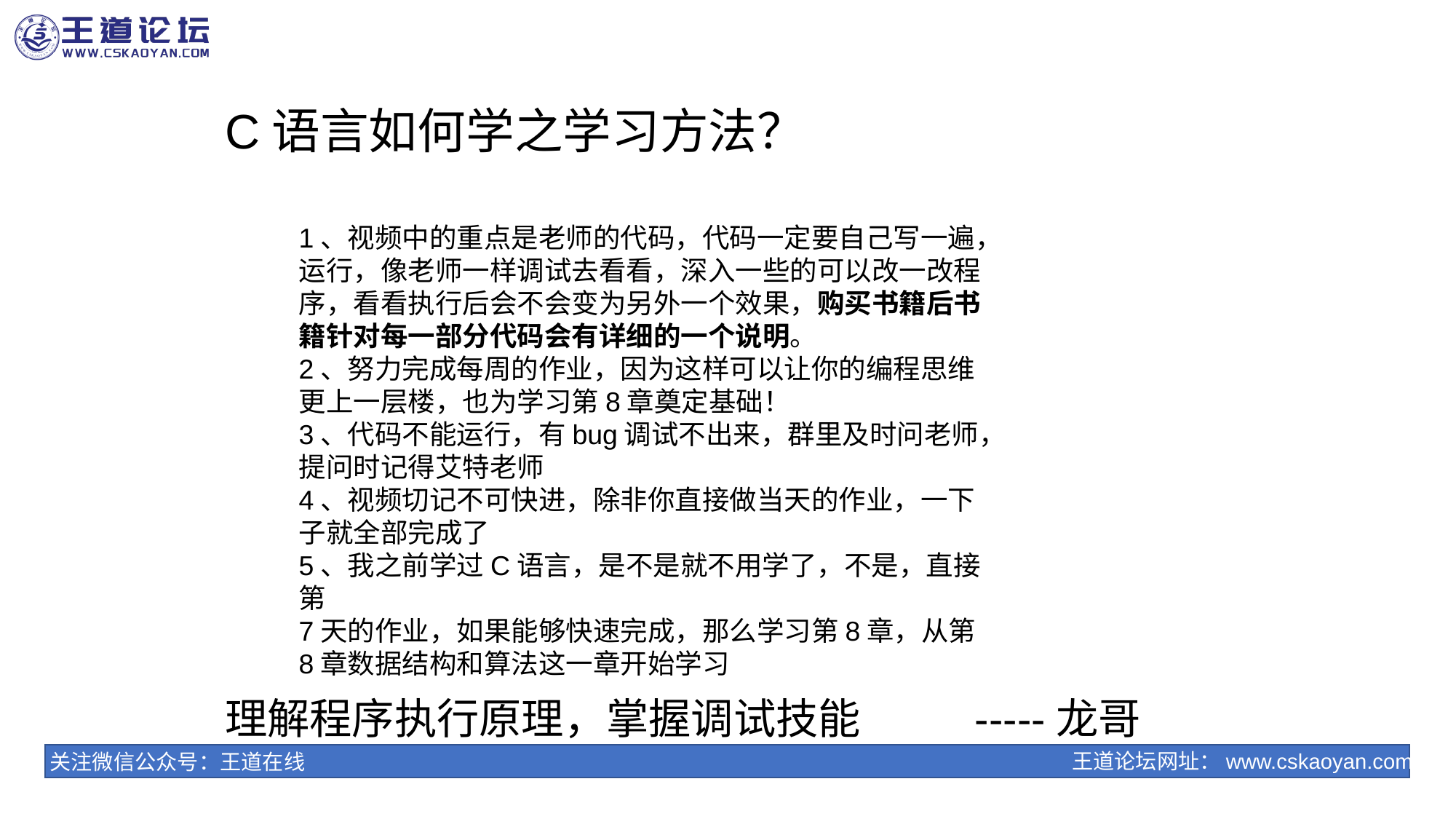

C语言如何学之学习方法？
1、视频中的重点是老师的代码，代码一定要自己写一遍，运行，像老师一样调试去看看，深入一些的可以改一改程序，看看执行后会不会变为另外一个效果，购买书籍后书籍针对每一部分代码会有详细的一个说明。
2、努力完成每周的作业，因为这样可以让你的编程思维更上一层楼，也为学习第8章奠定基础！
3、代码不能运行，有bug调试不出来，群里及时问老师，提问时记得艾特老师
4、视频切记不可快进，除非你直接做当天的作业，一下子就全部完成了
5、我之前学过C语言，是不是就不用学了，不是，直接第
7天的作业，如果能够快速完成，那么学习第8章，从第8章数据结构和算法这一章开始学习
理解程序执行原理，掌握调试技能           -----龙哥
王道论坛网址：www.cskaoyan.com
关注微信公众号：王道在线